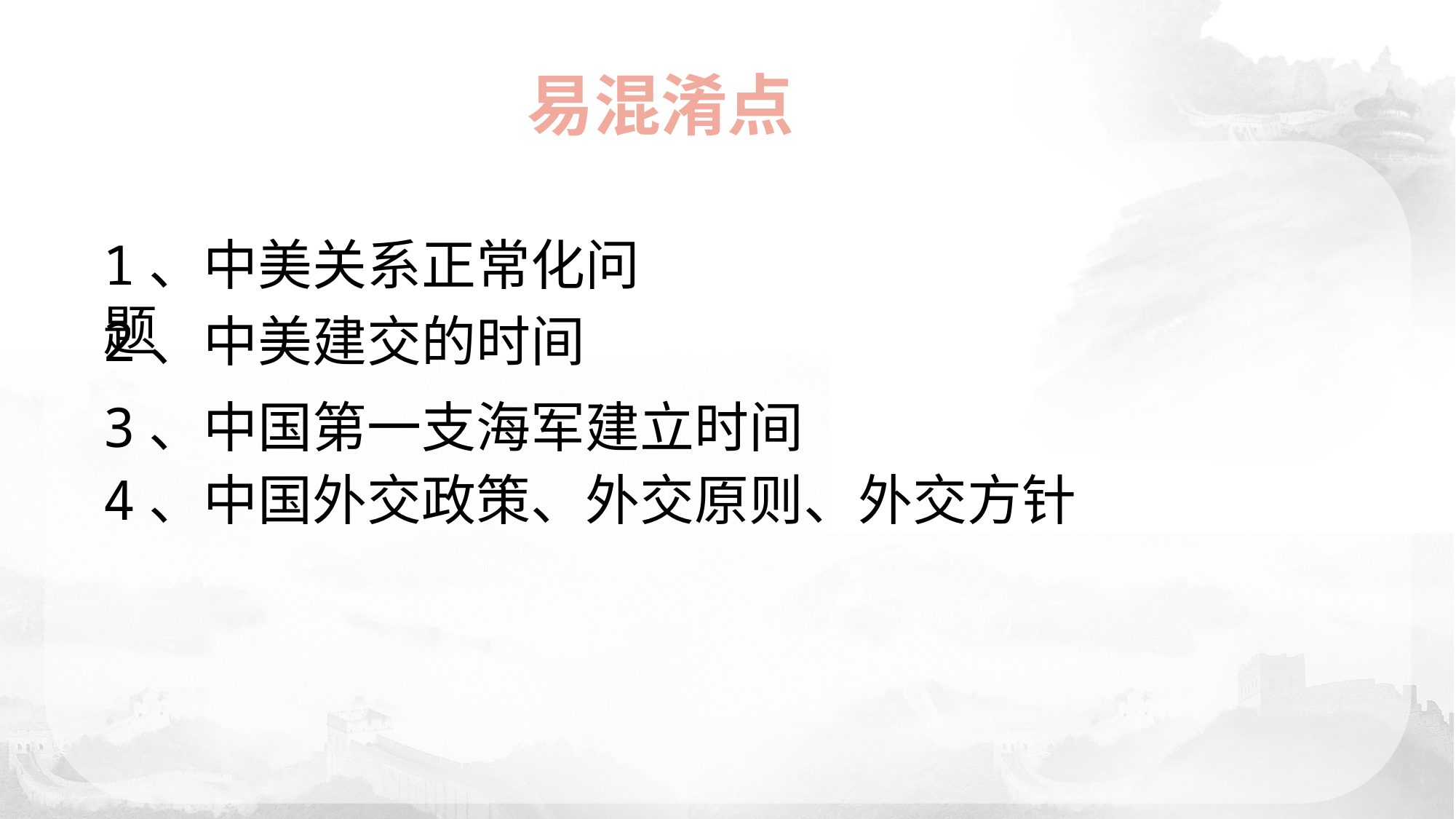

易混淆点

1、中美关系正常化问题
2、中美建交的时间
3、中国第一支海军建立时间
4、中国外交政策、外交原则、外交方针